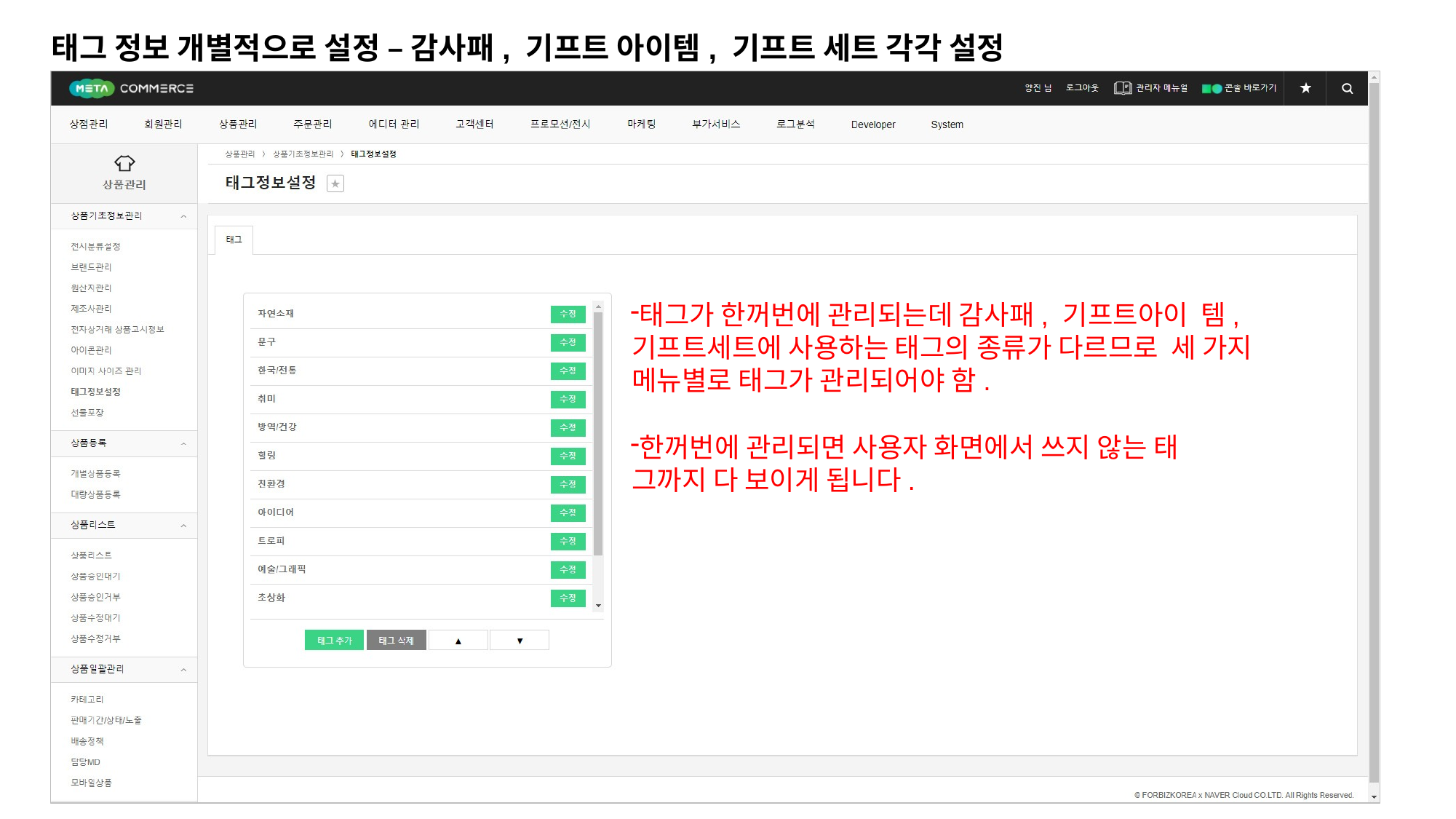

# 태그 정보 개별적으로 설정 – 감사패, 기프트 아이템, 기프트 세트 각각 설정

태그가 한꺼번에 관리되는데 감사패, 기프트아이  템, 기프트세트에 사용하는 태그의 종류가 다르므로  세 가지 메뉴별로 태그가 관리되어야 함.

한꺼번에 관리되면 사용자 화면에서 쓰지 않는 태  그까지 다 보이게 됩니다.